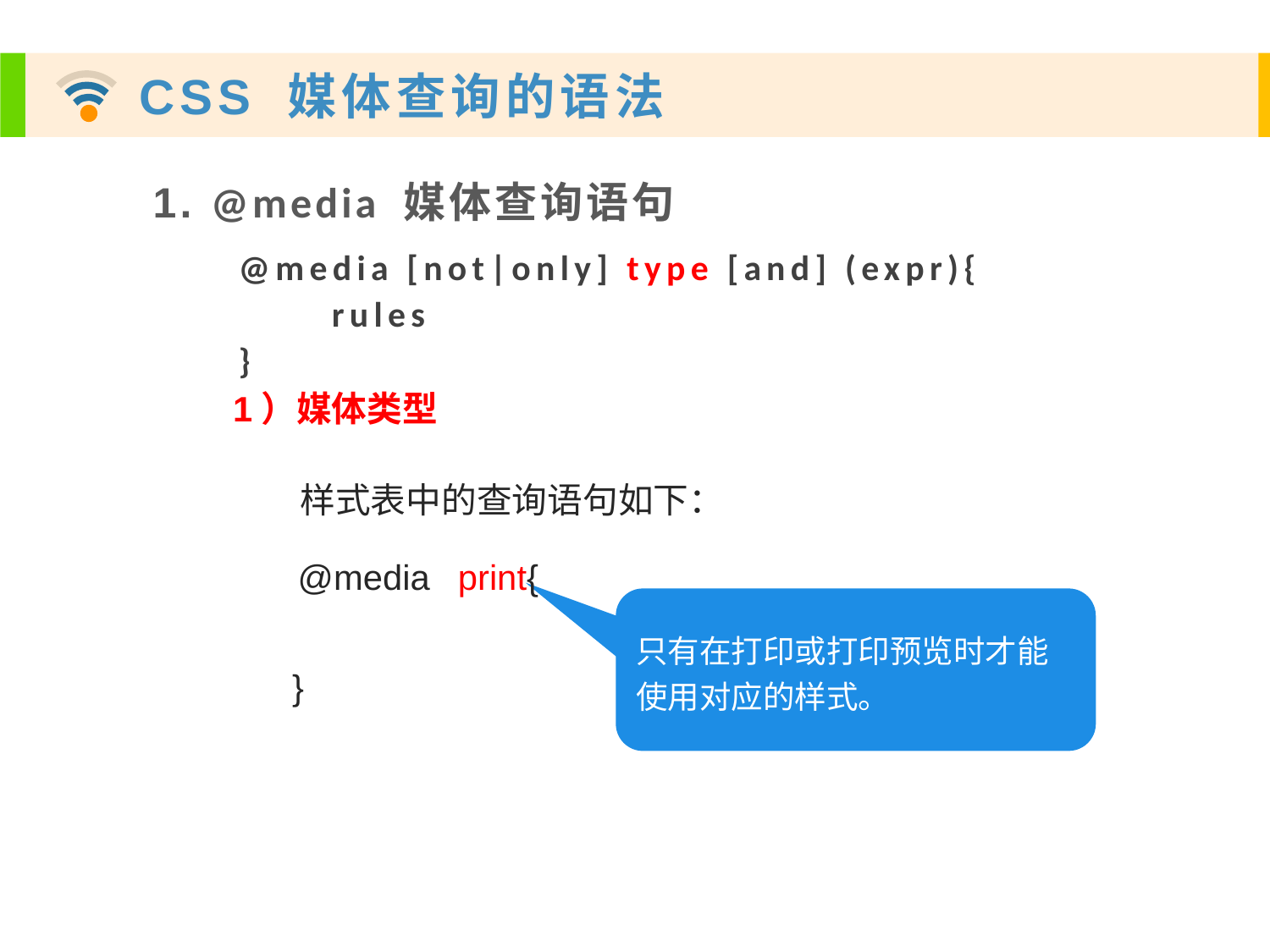

1. @media 媒体查询语句
@media [not|only] type [and] (expr){
       rules
}
1）媒体类型
样式表中的查询语句如下：
                 print{

}
@media
只有在打印或打印预览时才能使用对应的样式。